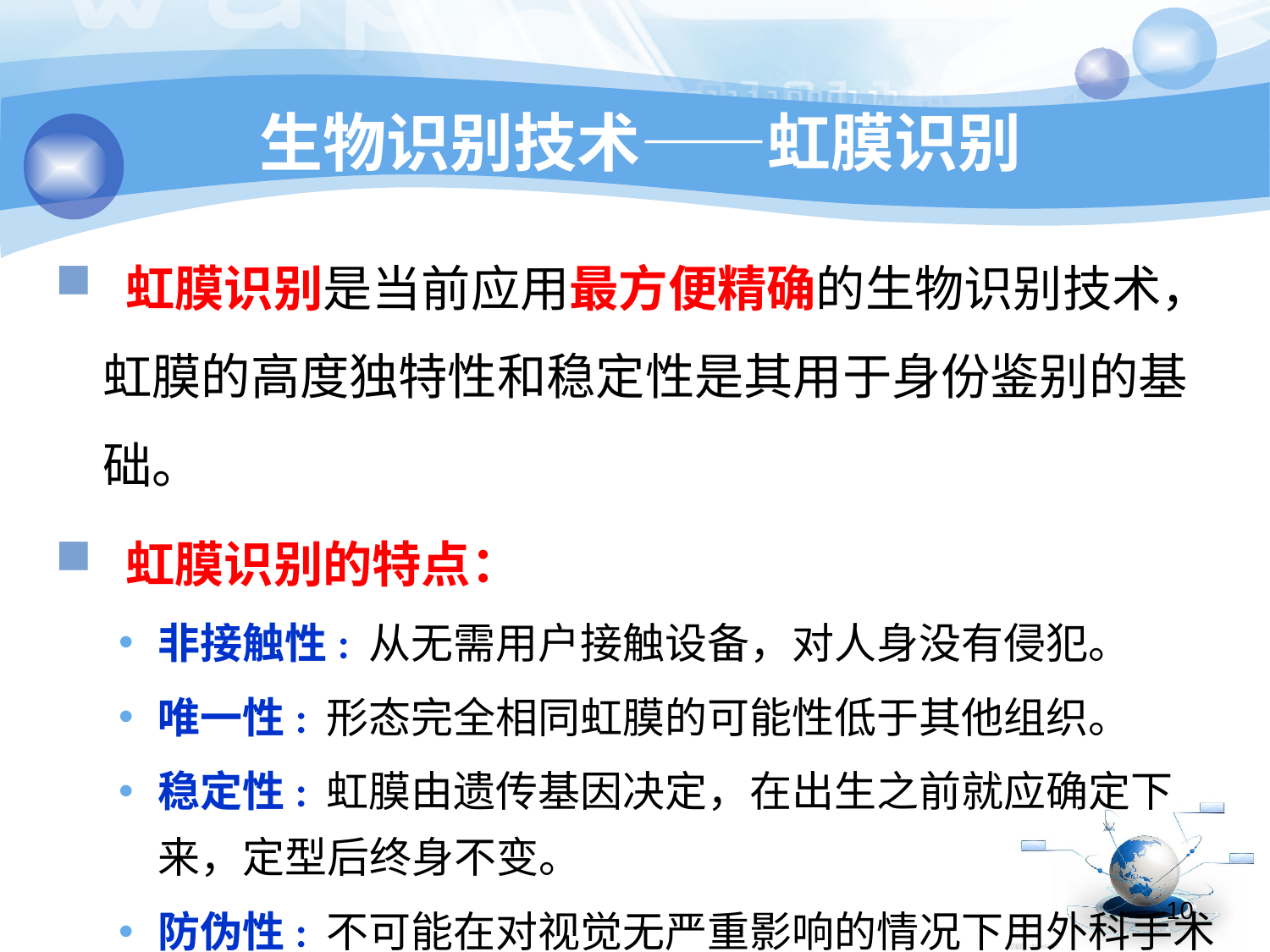

# 生物识别技术——虹膜识别
 虹膜识别是当前应用最方便精确的生物识别技术，虹膜的高度独特性和稳定性是其用于身份鉴别的基础。
 虹膜识别的特点：
非接触性: 从无需用户接触设备，对人身没有侵犯。
唯一性: 形态完全相同虹膜的可能性低于其他组织。
稳定性: 虹膜由遗传基因决定，在出生之前就应确定下来，定型后终身不变。
防伪性: 不可能在对视觉无严重影响的情况下用外科手术改变虹膜特征。
10